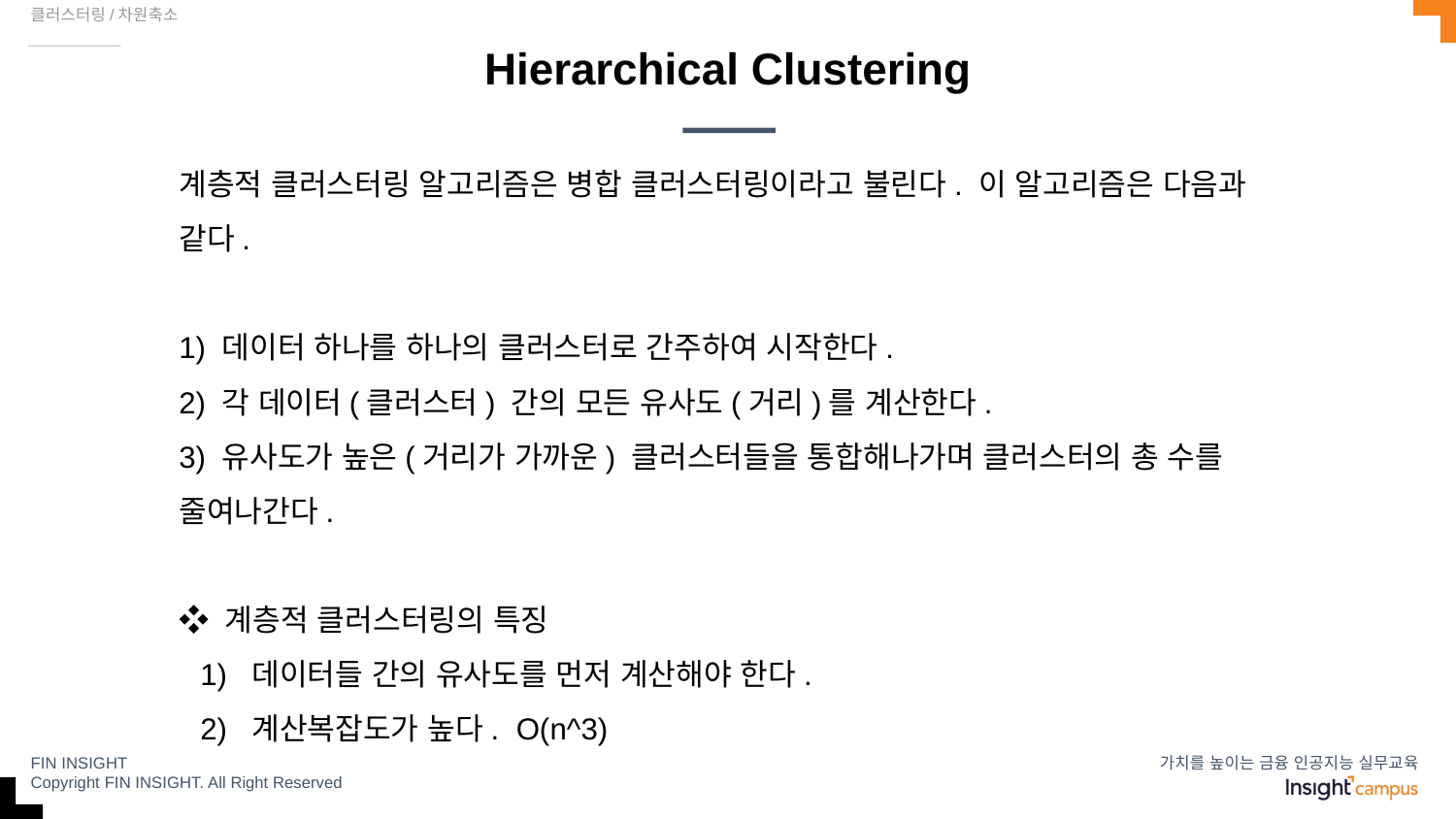

클러스터링/차원축소
# Hierarchical Clustering
계층적 클러스터링 알고리즘은 병합 클러스터링이라고 불린다. 이 알고리즘은 다음과 같다.

1) 데이터 하나를 하나의 클러스터로 간주하여 시작한다.
2) 각 데이터(클러스터) 간의 모든 유사도(거리)를 계산한다.
3) 유사도가 높은(거리가 가까운) 클러스터들을 통합해나가며 클러스터의 총 수를 줄여나간다.

❖ 계층적 클러스터링의 특징
데이터들 간의 유사도를 먼저 계산해야 한다.
계산복잡도가 높다.  O(n^3)